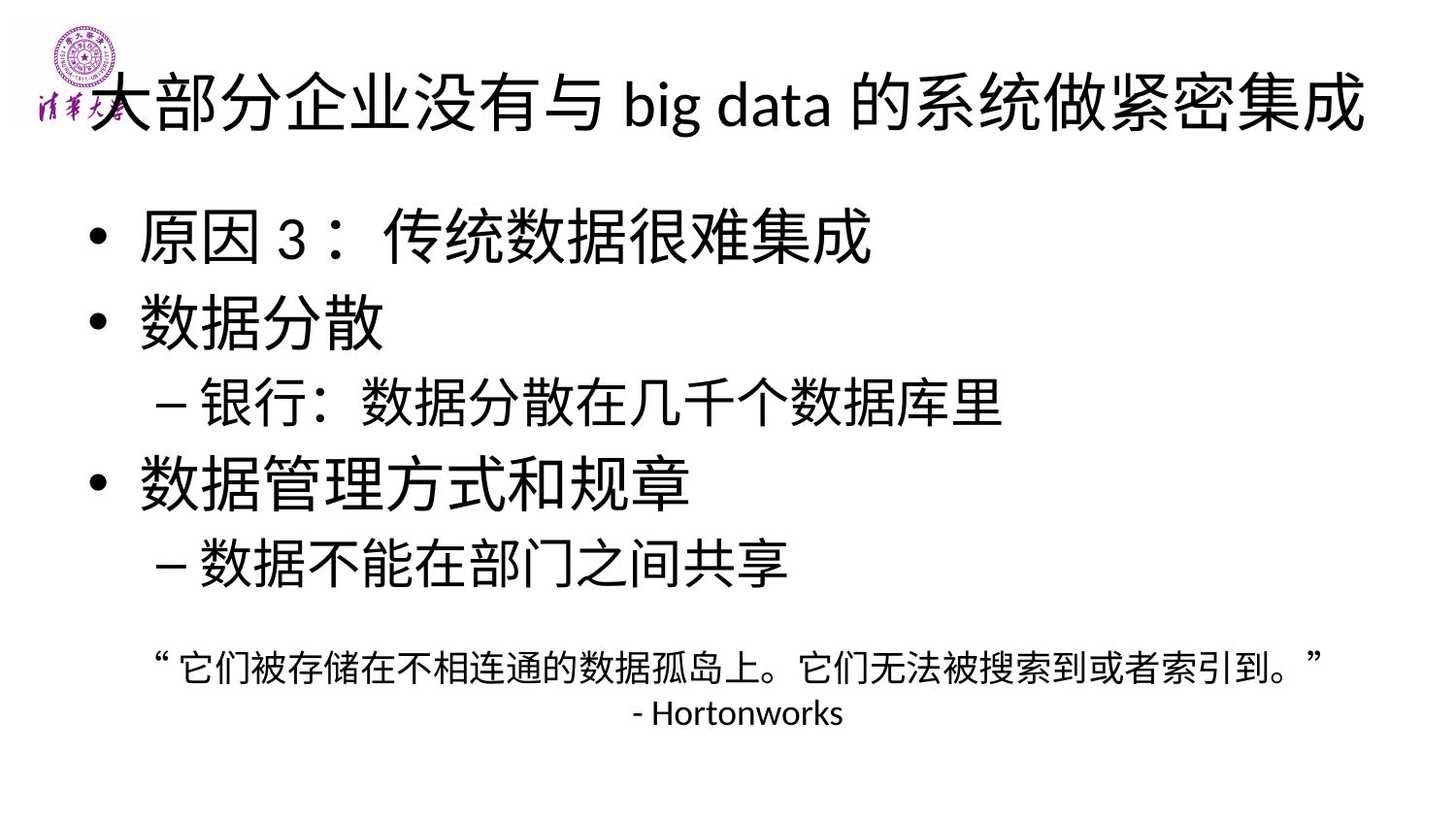

# 大部分企业没有与big data的系统做紧密集成
原因3：传统数据很难集成
数据分散
银行：数据分散在几千个数据库里
数据管理方式和规章
数据不能在部门之间共享

“它们被存储在不相连通的数据孤岛上。它们无法被搜索到或者索引到。”
- Hortonworks